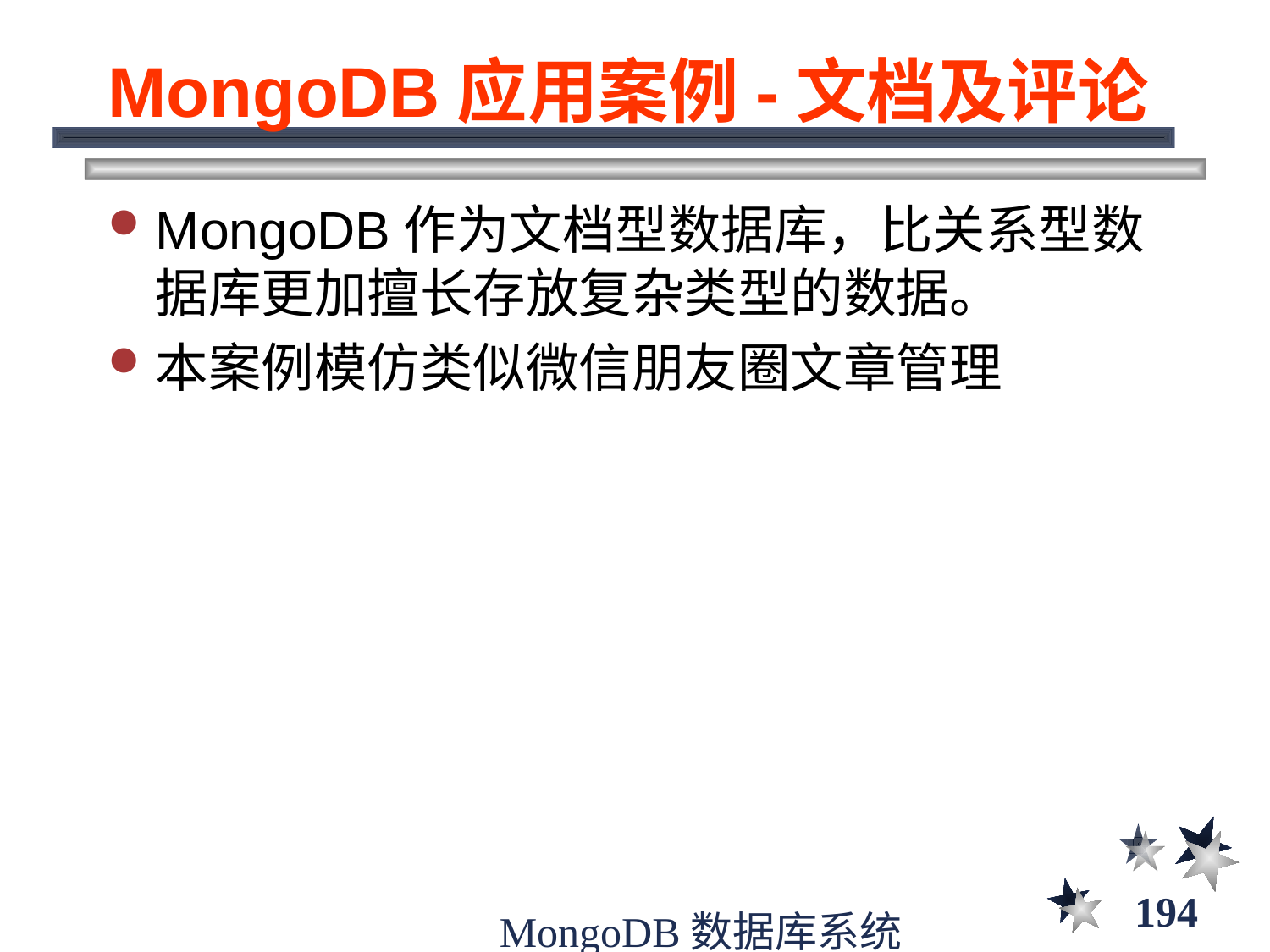

# MongoDB应用案例-文档及评论
MongoDB作为文档型数据库，比关系型数据库更加擅长存放复杂类型的数据。
本案例模仿类似微信朋友圈文章管理
194
MongoDB数据库系统